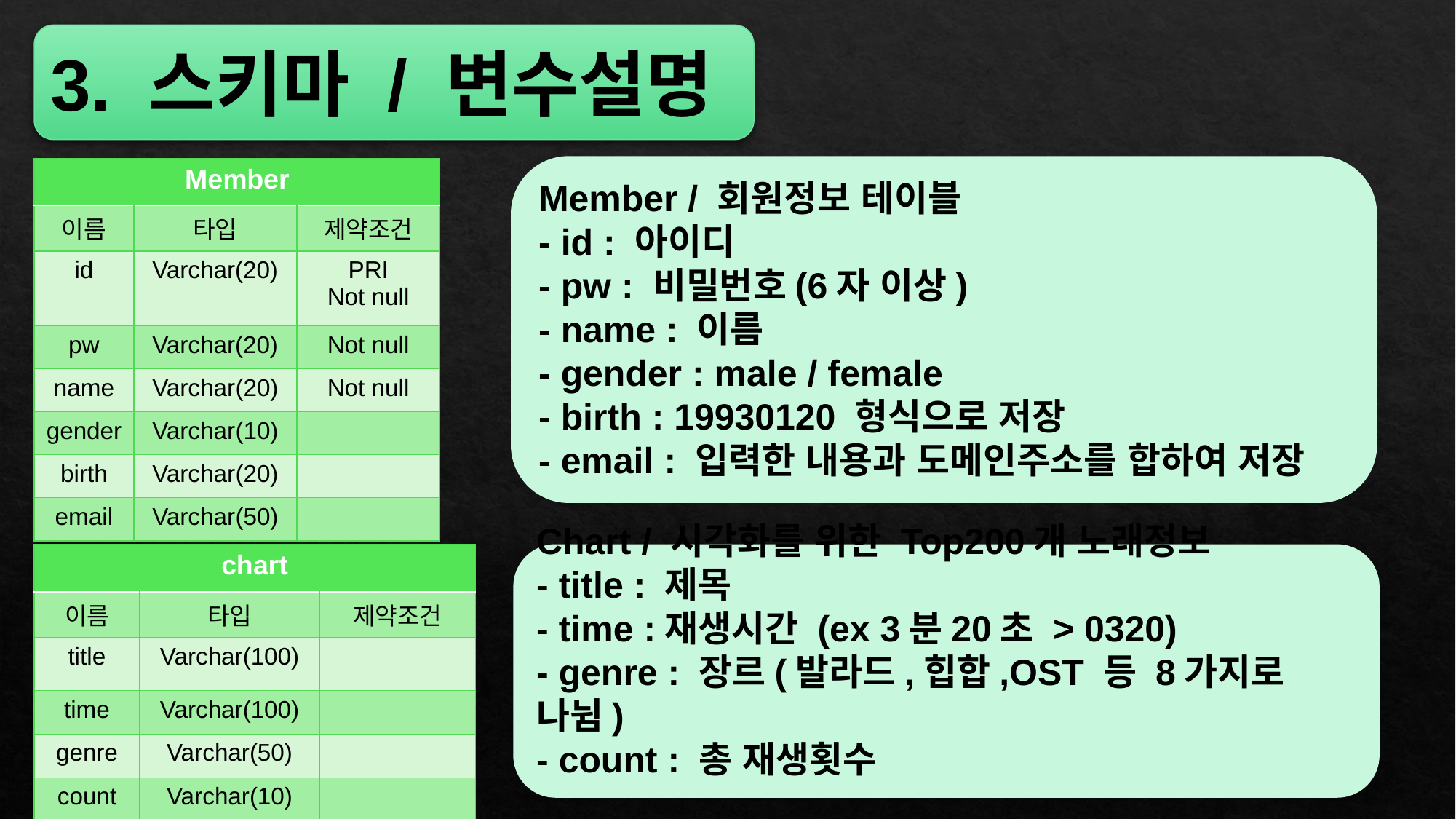

3. 스키마 / 변수설명
Member / 회원정보 테이블
- id : 아이디
- pw : 비밀번호(6자 이상)
- name : 이름
- gender : male / female
- birth : 19930120 형식으로 저장
- email : 입력한 내용과 도메인주소를 합하여 저장
| Member |  |  |
| --- | --- | --- |
| 이름 | 타입 | 제약조건 |
| id | Varchar(20) | PRI Not null |
| pw | Varchar(20) | Not null |
| name | Varchar(20) | Not null |
| gender | Varchar(10) |  |
| birth | Varchar(20) |  |
| email | Varchar(50) |  |
| chart |  |  |
| --- | --- | --- |
| 이름 | 타입 | 제약조건 |
| title | Varchar(100) |  |
| time | Varchar(100) |  |
| genre | Varchar(50) |  |
| count | Varchar(10) |  |
Chart / 시각화를 위한 Top200개 노래정보
- title : 제목
- time :재생시간 (ex 3분20초 > 0320)
- genre : 장르(발라드,힙합,OST 등 8가지로 나뉨)
- count : 총 재생횟수